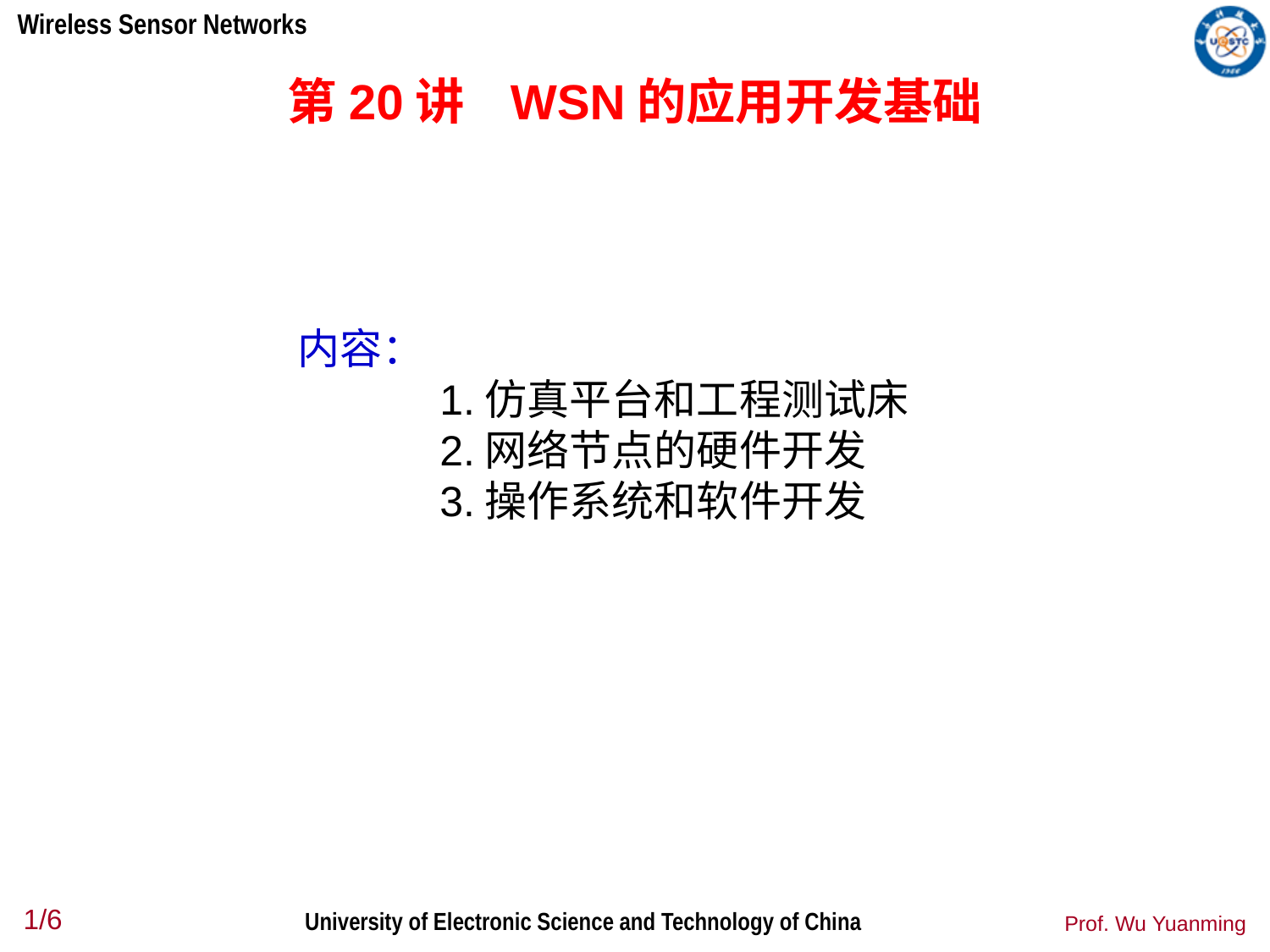

# 第20讲   WSN的应用开发基础
内容：
            1.仿真平台和工程测试床
            2.网络节点的硬件开发
            3.操作系统和软件开发
1/6
Prof. Wu Yuanming